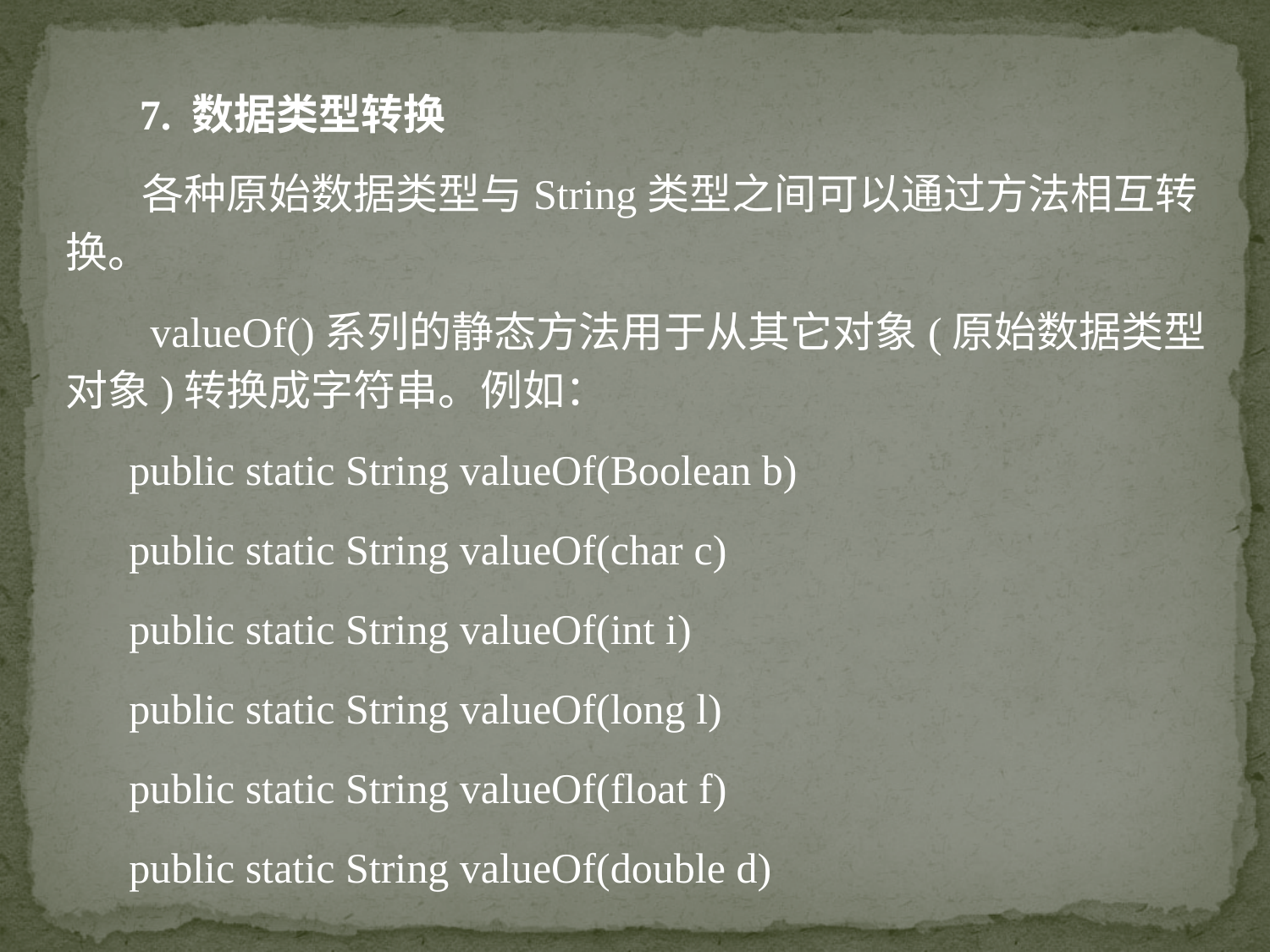

7. 数据类型转换
       各种原始数据类型与String类型之间可以通过方法相互转换。
        valueOf()系列的静态方法用于从其它对象(原始数据类型对象)转换成字符串。例如：
public static String valueOf(Boolean b)
public static String valueOf(char c)
public static String valueOf(int i)
public static String valueOf(long l)
public static String valueOf(float f)
public static String valueOf(double d)